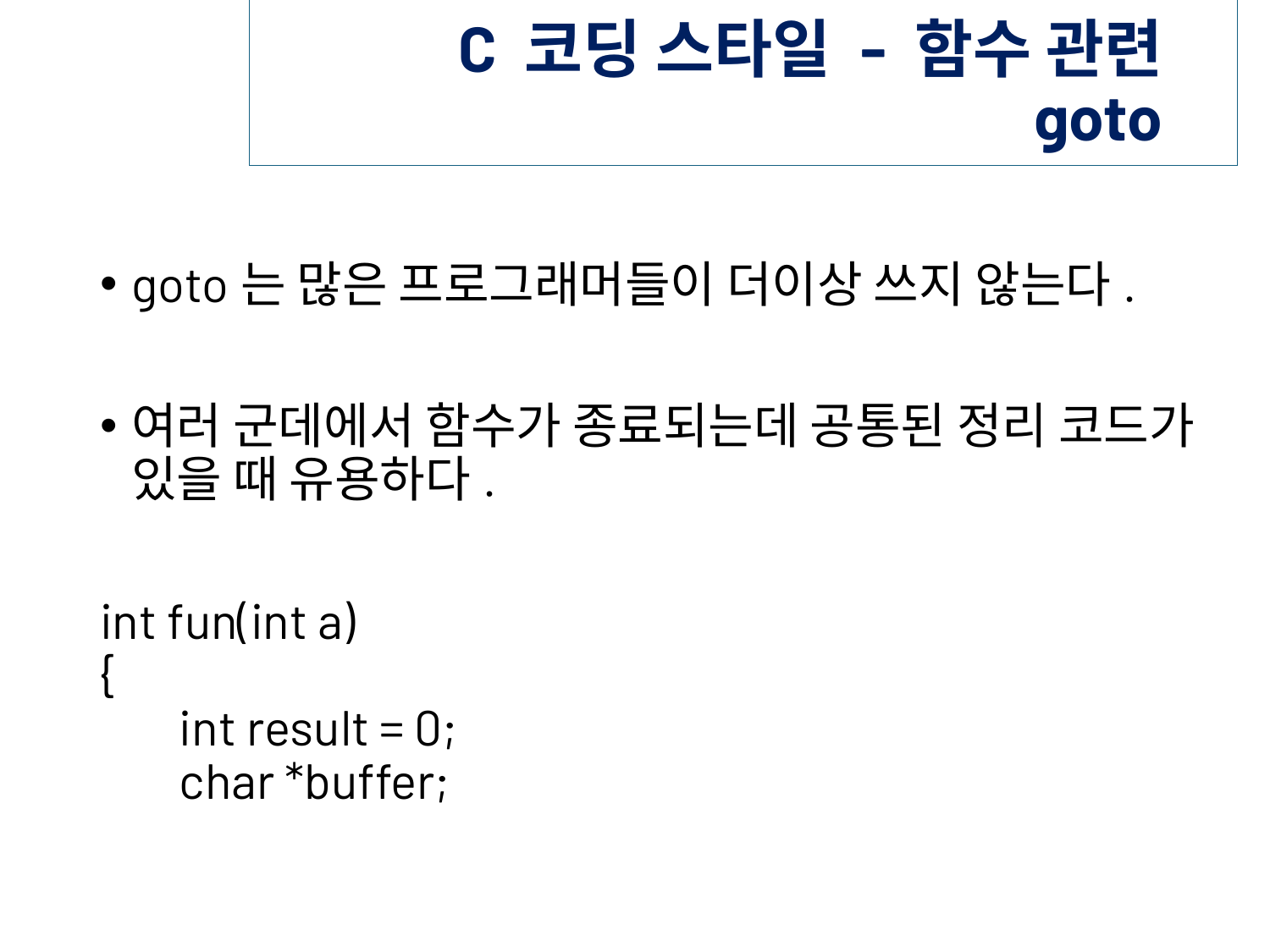

# C 코딩 스타일 - 함수 관련 goto
goto는 많은 프로그래머들이 더이상 쓰지 않는다.

여러 군데에서 함수가 종료되는데 공통된 정리 코드가 있을 때 유용하다.

int fun(int a)
{
        int result = 0;
        char *buffer;